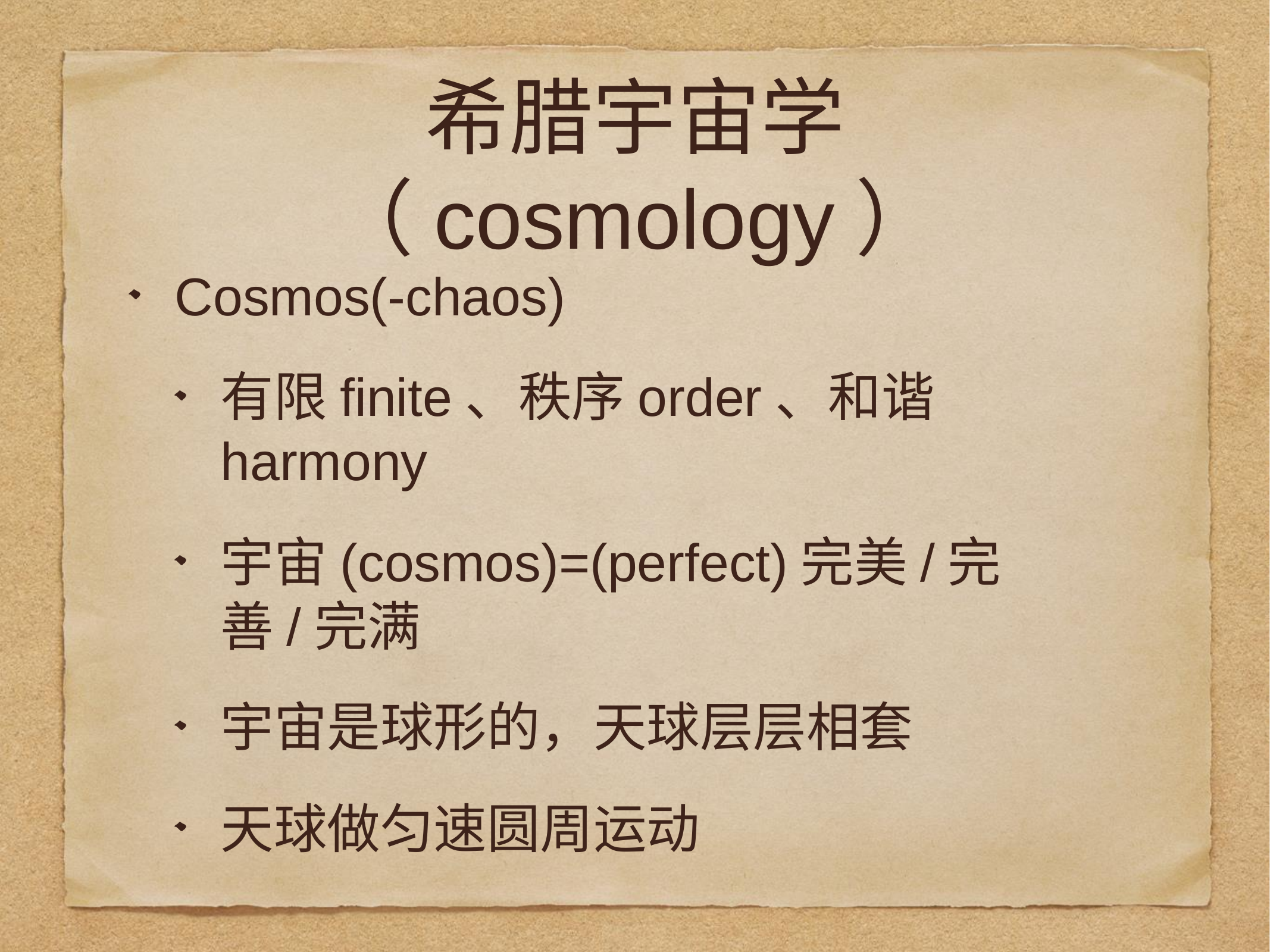

# 希腊宇宙学（cosmology）
Cosmos(-chaos)
有限finite、秩序order、和谐harmony
宇宙(cosmos)=(perfect)完美/完善/完满
宇宙是球形的，天球层层相套
天球做匀速圆周运动